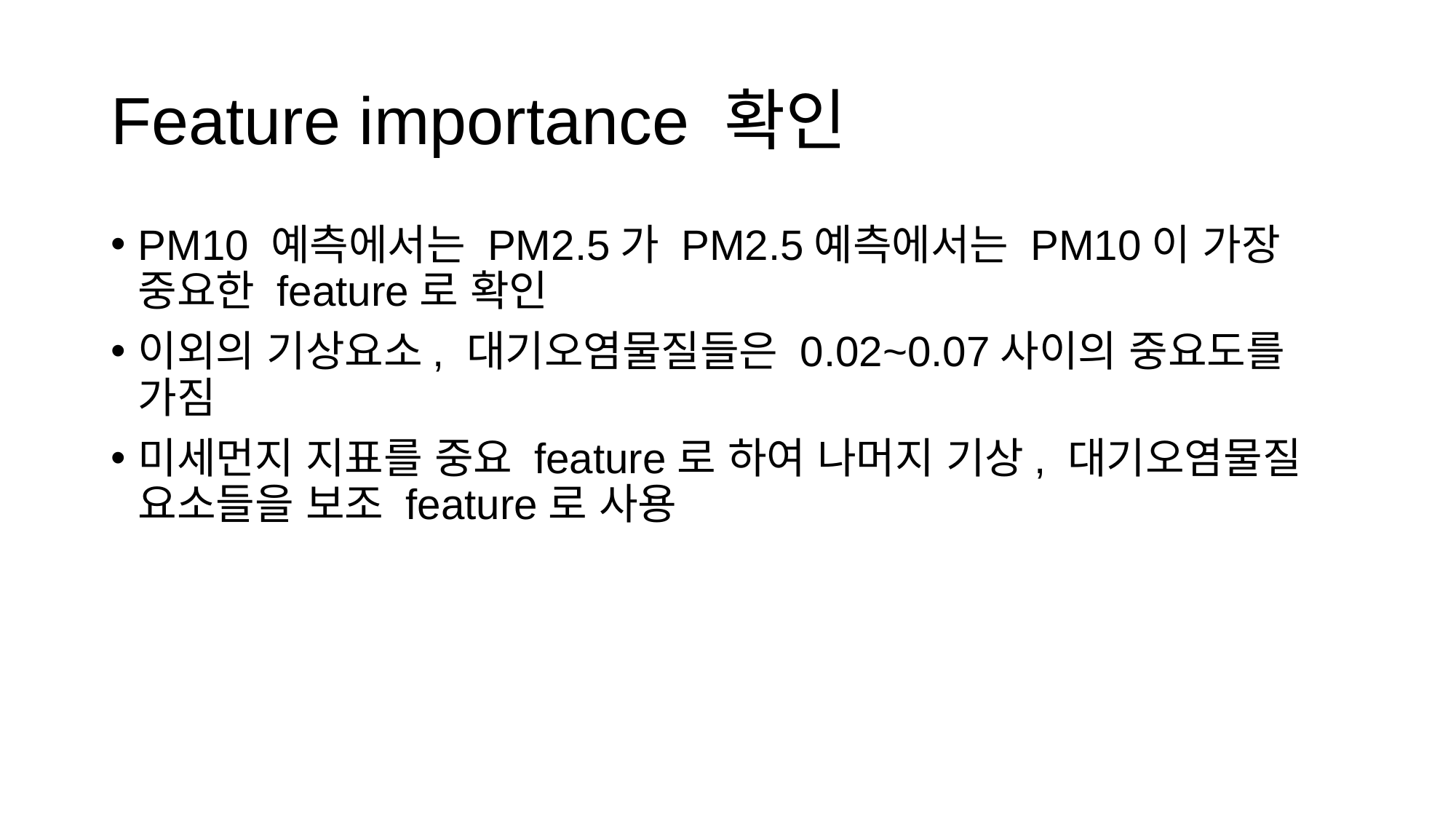

# Feature importance 확인
PM10 예측에서는 PM2.5가 PM2.5예측에서는 PM10이 가장
중요한 feature로 확인
이외의 기상요소, 대기오염물질들은 0.02~0.07사이의 중요도를 가짐
미세먼지 지표를 중요 feature로 하여 나머지 기상, 대기오염물질 요소들을 보조 feature로 사용